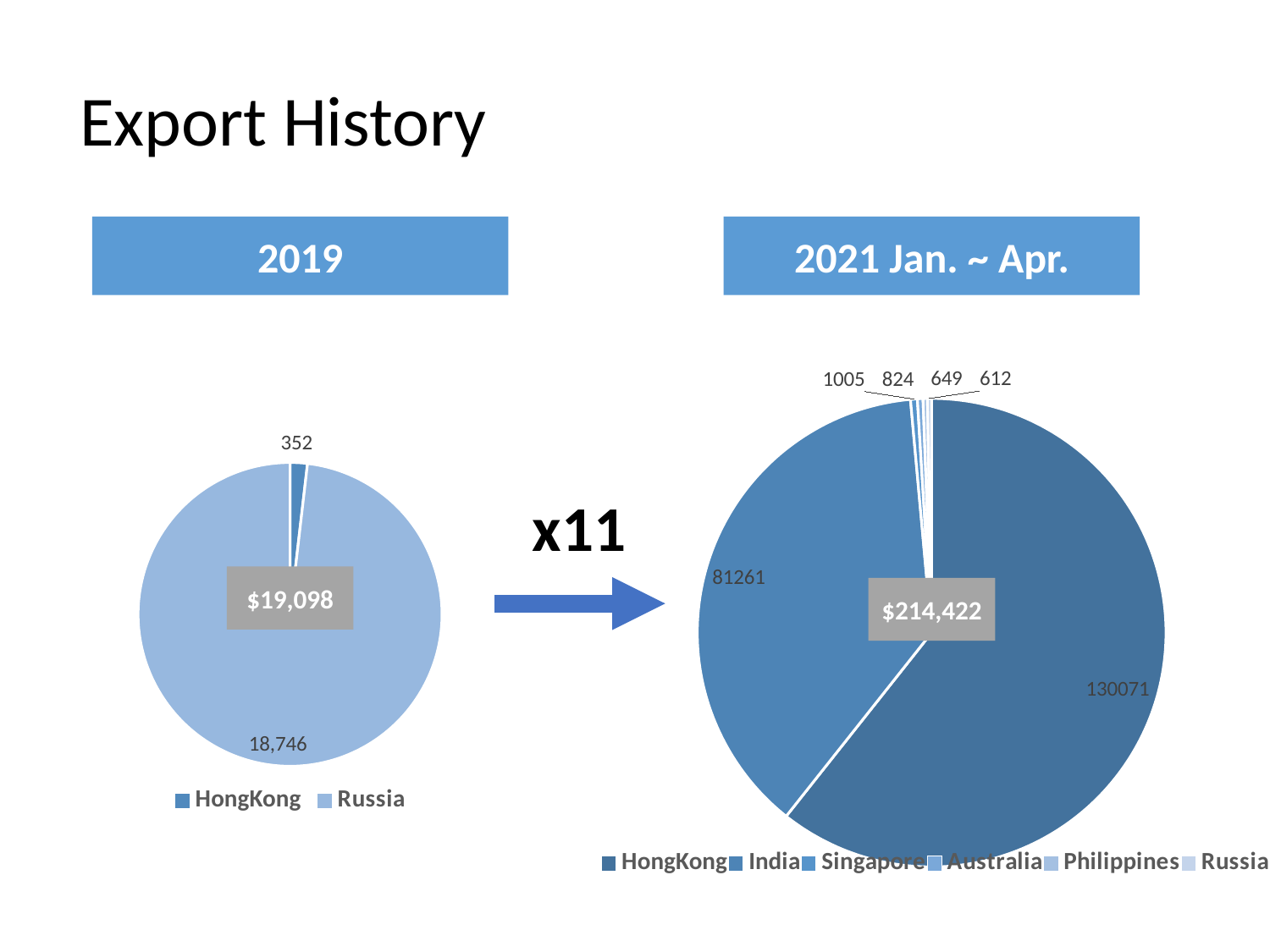

# Export History
2019
2021 Jan. ~ Apr.

### Chart

| Category | 판매 |
|---|---|
| HongKong | 130071.0 |
| India | 81261.0 |
| Singapore | 1005.0 |
| Australia | 824.0 |
| Philippines | 649.0 |
| Russia | 612.0 |

### Chart

| Category | 판매 |
|---|---|
| HongKong | 352.0 |
| Russia | 18746.0 |
x11
$19,098
$214,422